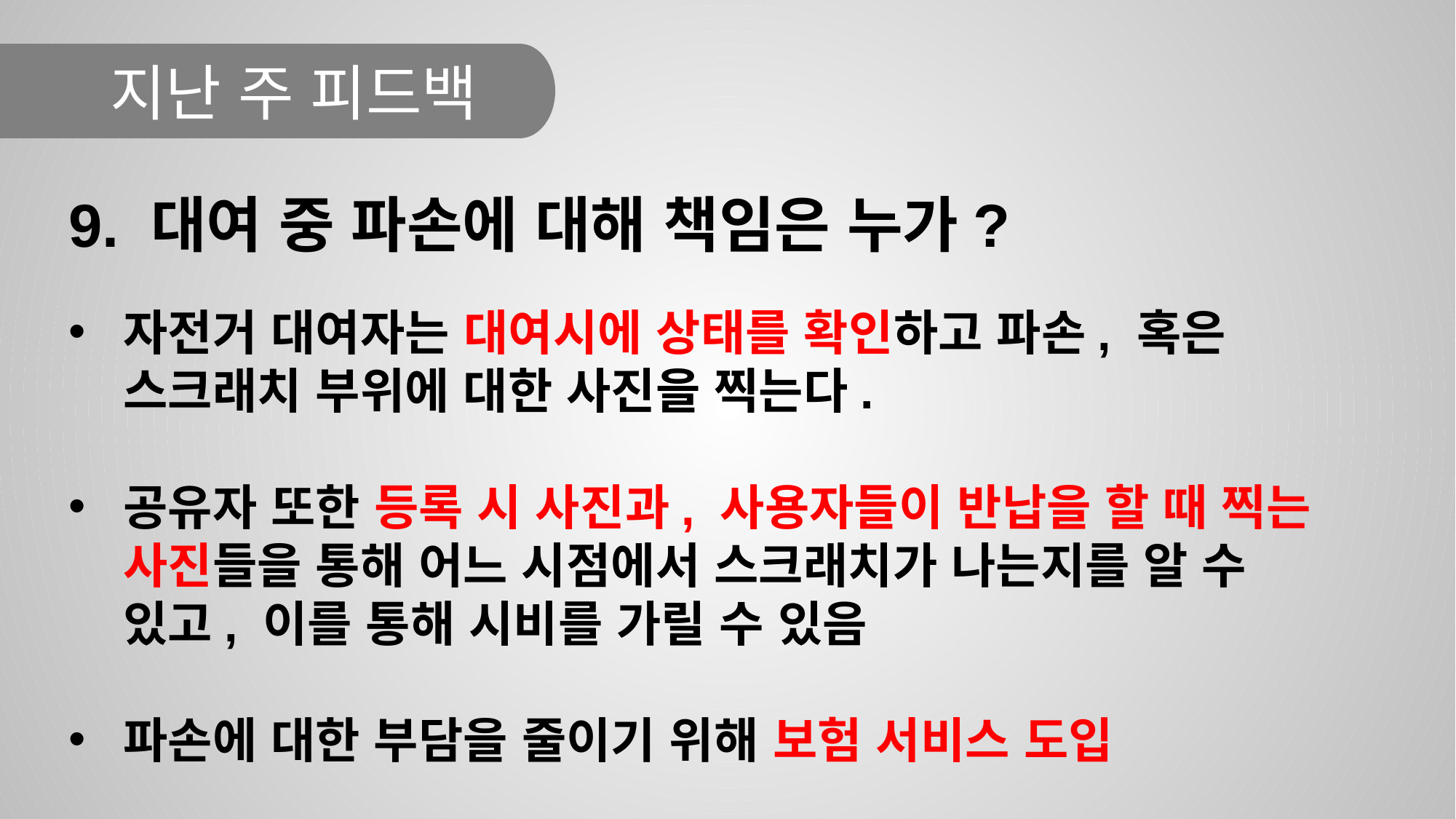

지난 주 피드백
9. 대여 중 파손에 대해 책임은 누가?
자전거 대여자는 대여시에 상태를 확인하고 파손, 혹은 스크래치 부위에 대한 사진을 찍는다.

공유자 또한 등록 시 사진과, 사용자들이 반납을 할 때 찍는 사진들을 통해 어느 시점에서 스크래치가 나는지를 알 수 있고, 이를 통해 시비를 가릴 수 있음

파손에 대한 부담을 줄이기 위해 보험 서비스 도입